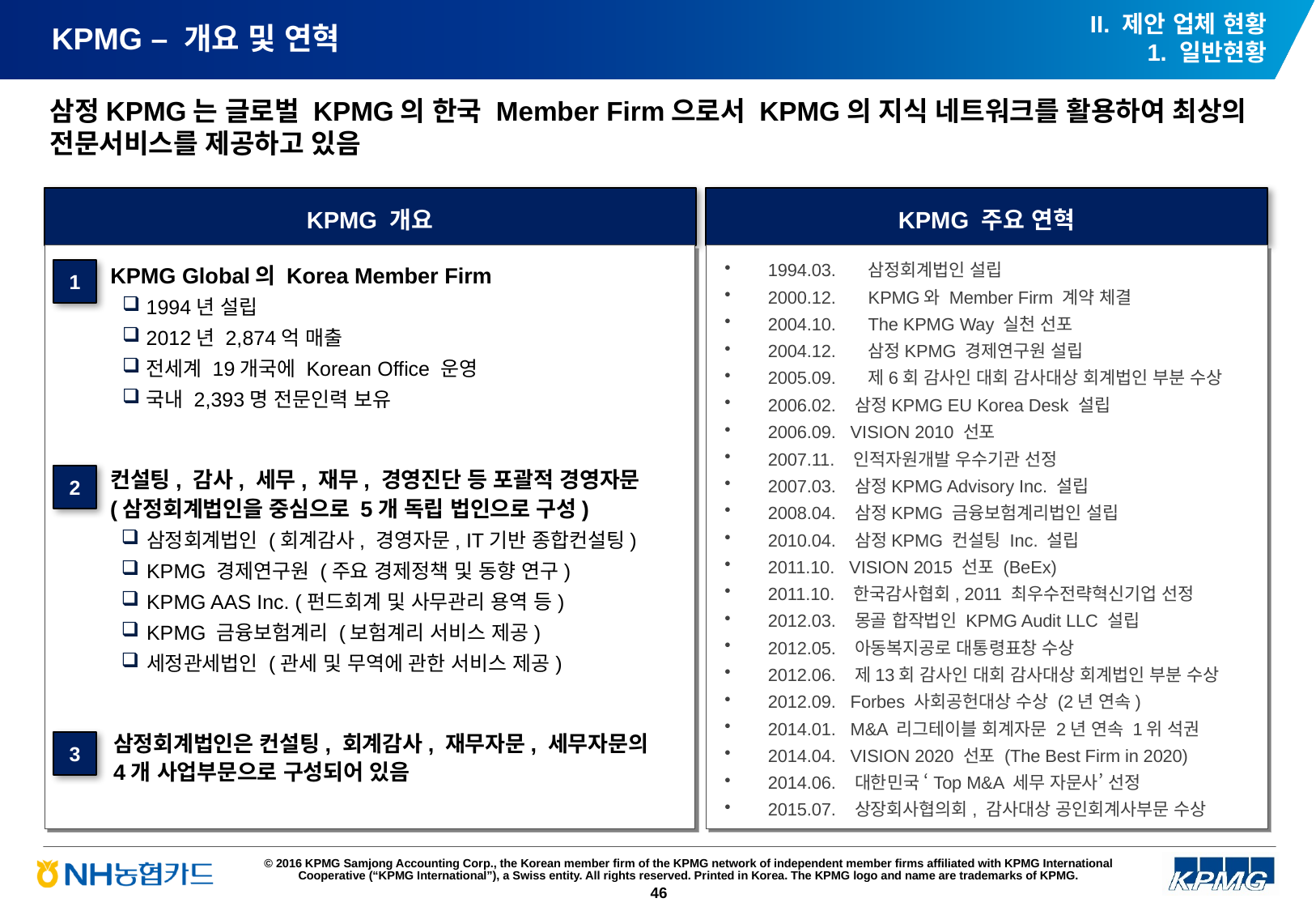

II. 제안 업체 현황
1. 일반현황
# KPMG – 개요 및 연혁
삼정KPMG는 글로벌 KPMG의 한국 Member Firm으로서 KPMG의 지식 네트워크를 활용하여 최상의 전문서비스를 제공하고 있음
KPMG 개요
KPMG 주요 연혁

   1994.03. 	삼정회계법인 설립
   2000.12.  	KPMG와 Member Firm 계약 체결
   2004.10. 	The KPMG Way 실천 선포
   2004.12. 	삼정KPMG 경제연구원 설립
   2005.09. 	제6회 감사인 대회 감사대상 회계법인 부분 수상
   2006.02.   삼정KPMG EU Korea Desk 설립
   2006.09.   VISION 2010 선포
   2007.11.   인적자원개발 우수기관 선정
   2007.03.   삼정KPMG Advisory Inc. 설립
   2008.04.   삼정KPMG 금융보험계리법인 설립
   2010.04.   삼정KPMG 컨설팅 Inc. 설립
   2011.10.   VISION 2015 선포 (BeEx)
   2011.10.   한국감사협회, 2011 최우수전략혁신기업 선정
   2012.03.   몽골 합작법인 KPMG Audit LLC 설립
   2012.05.   아동복지공로 대통령표창 수상
   2012.06.   제13회 감사인 대회 감사대상 회계법인 부분 수상
   2012.09.   Forbes 사회공헌대상 수상 (2년 연속)
   2014.01.   M&A 리그테이블 회계자문 2년 연속 1위 석권
   2014.04.   VISION 2020 선포 (The Best Firm in 2020)
   2014.06.   대한민국 ‘Top M&A 세무 자문사’ 선정
   2015.07.   상장회사협의회, 감사대상 공인회계사부문 수상
KPMG Global의 Korea Member Firm
1994년 설립
2012년 2,874억 매출
전세계 19개국에 Korean Office 운영
국내 2,393명 전문인력 보유
1
컨설팅, 감사, 세무, 재무, 경영진단 등 포괄적 경영자문
(삼정회계법인을 중심으로 5개 독립 법인으로 구성)
삼정회계법인 (회계감사, 경영자문, IT기반 종합컨설팅)
KPMG 경제연구원 (주요 경제정책 및 동향 연구)
KPMG AAS Inc. (펀드회계 및 사무관리 용역 등)
KPMG 금융보험계리 (보험계리 서비스 제공)
세정관세법인 (관세 및 무역에 관한 서비스 제공)
2
삼정회계법인은 컨설팅, 회계감사, 재무자문, 세무자문의
4개 사업부문으로 구성되어 있음
3